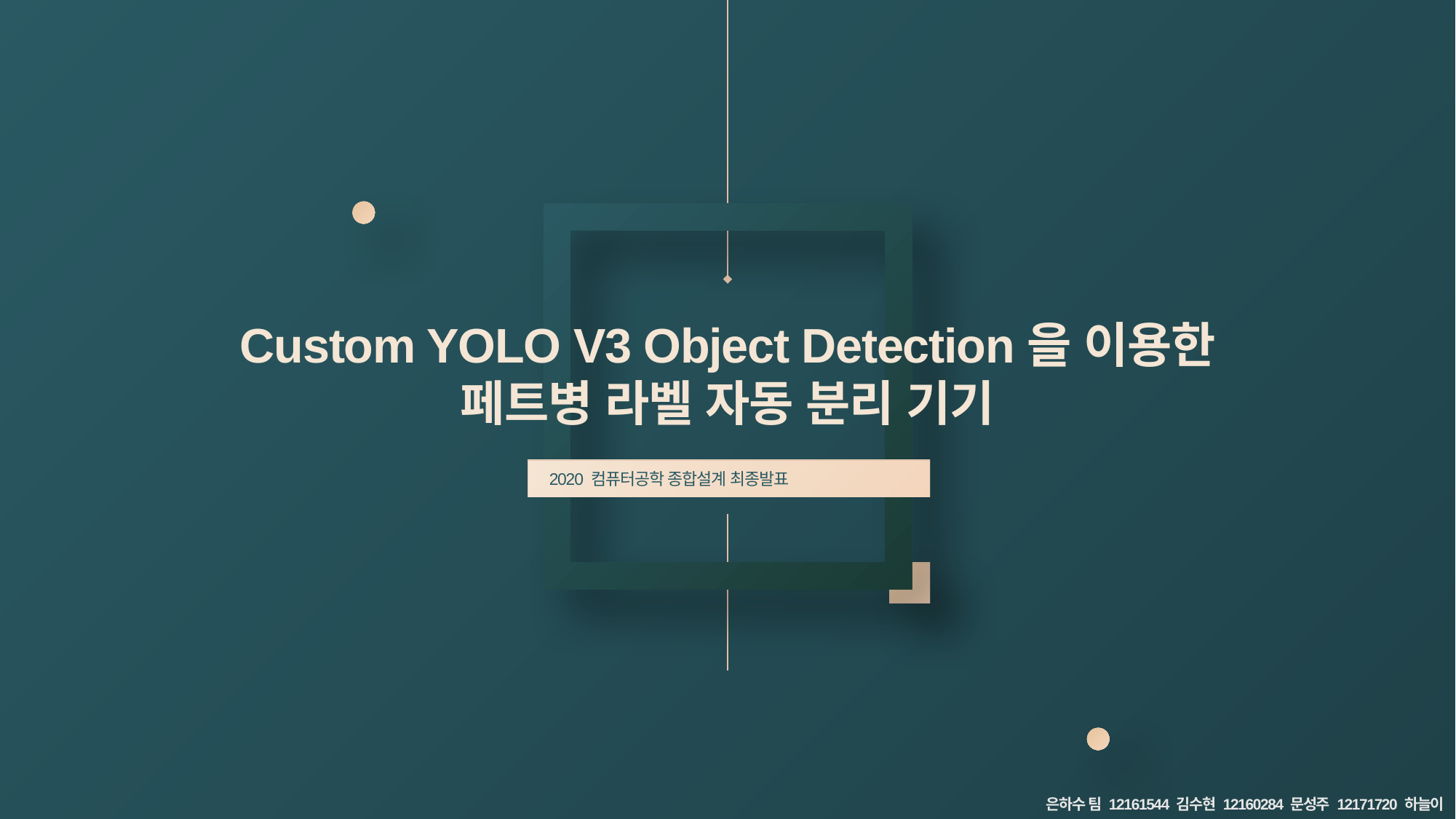

Custom YOLO V3 Object Detection을 이용한 페트병 라벨 자동 분리 기기
2020 컴퓨터공학 종합설계 최종발표

은하수 팀 12161544 김수현 12160284 문성주 12171720 하늘이